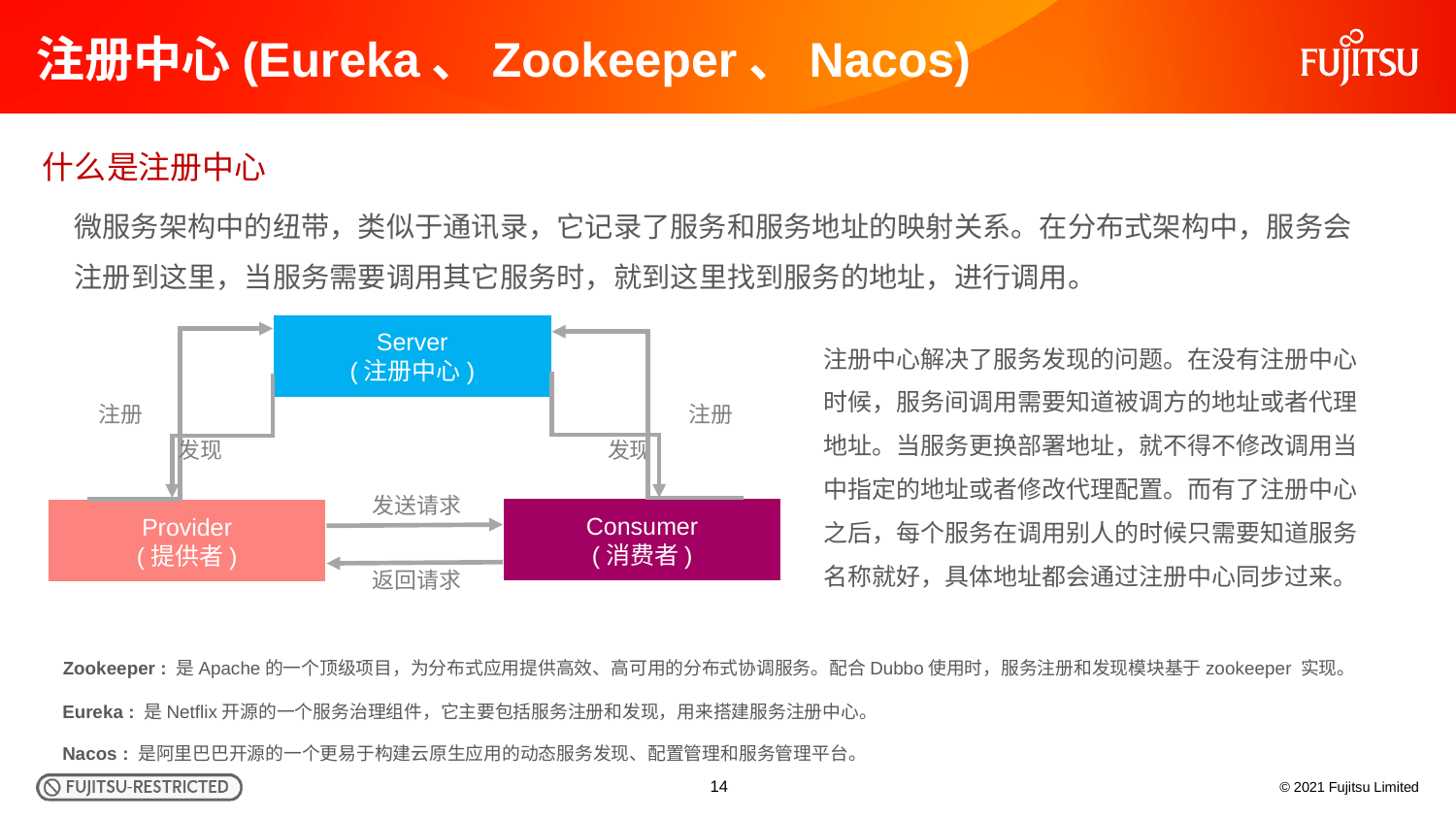

# 注册中心(Eureka、Zookeeper、Nacos)
什么是注册中心
微服务架构中的纽带，类似于通讯录，它记录了服务和服务地址的映射关系。在分布式架构中，服务会注册到这里，当服务需要调用其它服务时，就到这里找到服务的地址，进行调用。
Server
(注册中心)
注册
注册
发现
发现
发送请求
Consumer
(消费者)
Provider
(提供者)
返回请求
注册中心解决了服务发现的问题。在没有注册中心时候，服务间调用需要知道被调方的地址或者代理地址。当服务更换部署地址，就不得不修改调用当中指定的地址或者修改代理配置。而有了注册中心之后，每个服务在调用别人的时候只需要知道服务名称就好，具体地址都会通过注册中心同步过来。
Zookeeper : 是Apache的一个顶级项目，为分布式应用提供高效、高可用的分布式协调服务。配合Dubbo使用时，服务注册和发现模块基于zookeeper 实现。
Eureka : 是Netflix开源的一个服务治理组件，它主要包括服务注册和发现，用来搭建服务注册中心。
Nacos : 是阿里巴巴开源的一个更易于构建云原生应用的动态服务发现、配置管理和服务管理平台。
14
© 2021 Fujitsu Limited